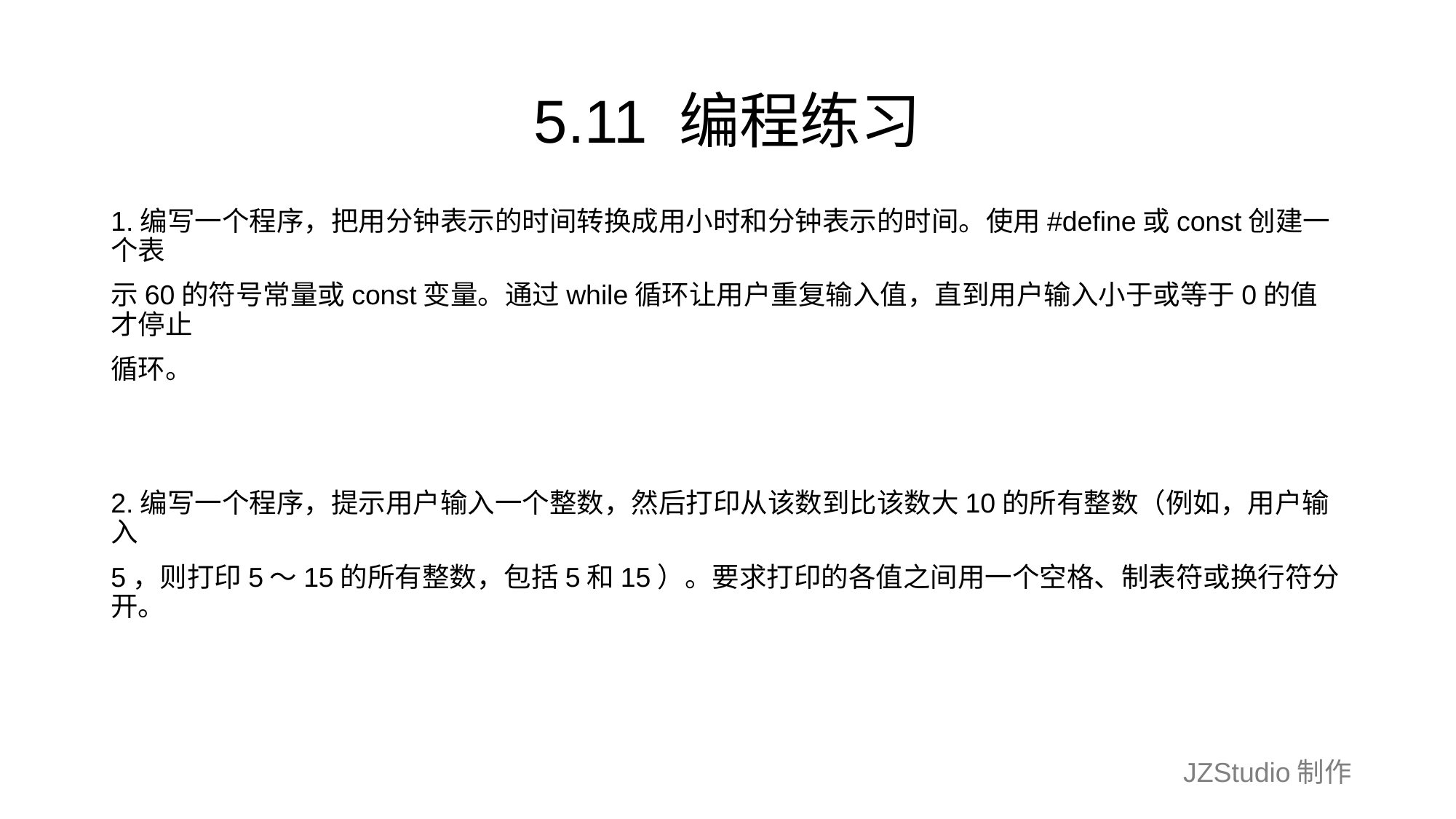

# 5.11 编程练习
1.编写一个程序，把用分钟表示的时间转换成用小时和分钟表示的时间。使用#define或const创建一个表
示60的符号常量或const变量。通过while循环让用户重复输入值，直到用户输入小于或等于0的值才停止
循环。

2.编写一个程序，提示用户输入一个整数，然后打印从该数到比该数大10的所有整数（例如，用户输入
5，则打印5～15的所有整数，包括5和15）。要求打印的各值之间用一个空格、制表符或换行符分开。